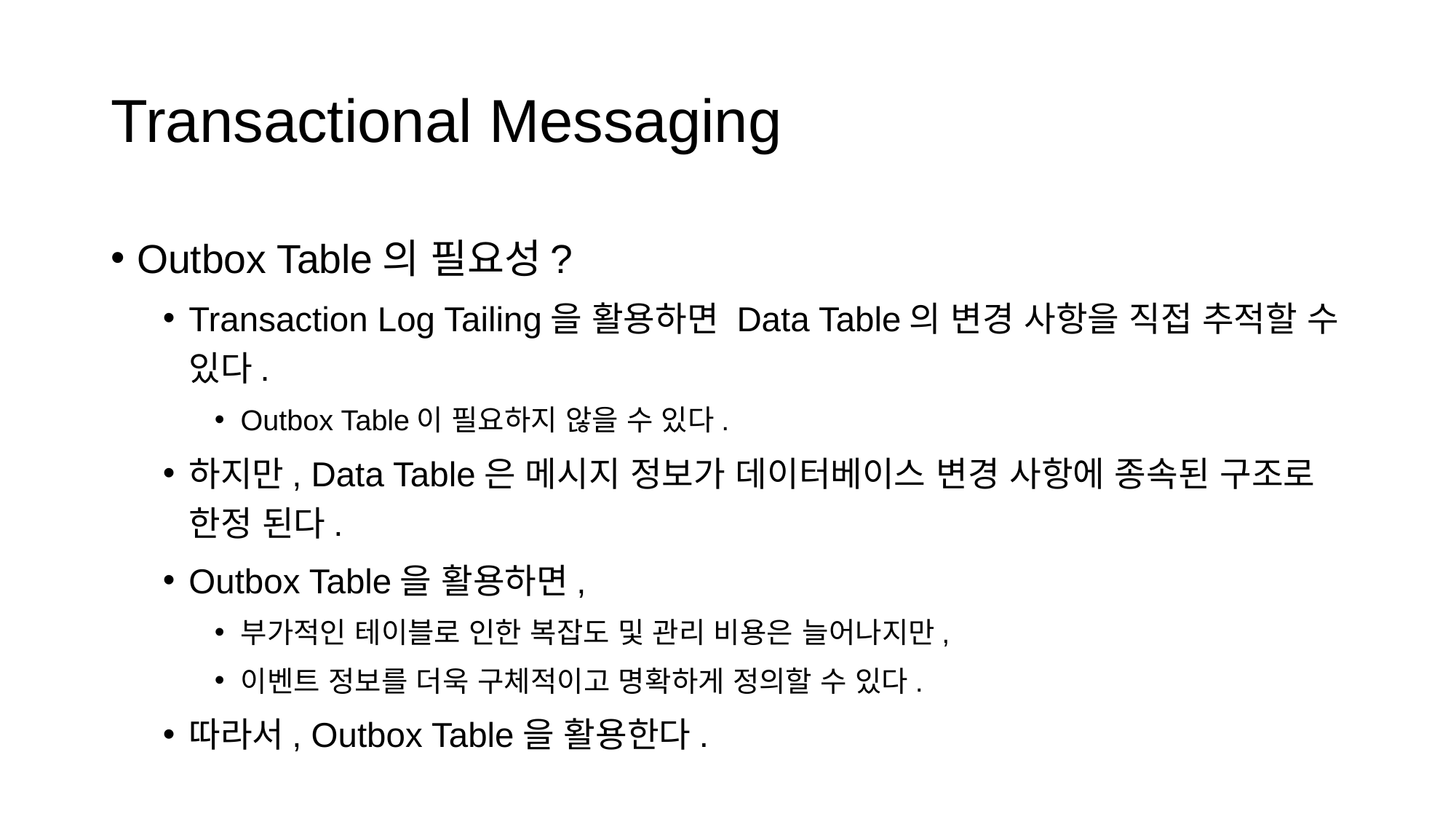

# Transactional Messaging
Outbox Table의 필요성?
Transaction Log Tailing을 활용하면 Data Table의 변경 사항을 직접 추적할 수 있다.
Outbox Table이 필요하지 않을 수 있다.
하지만, Data Table은 메시지 정보가 데이터베이스 변경 사항에 종속된 구조로 한정 된다.
Outbox Table을 활용하면,
부가적인 테이블로 인한 복잡도 및 관리 비용은 늘어나지만,
이벤트 정보를 더욱 구체적이고 명확하게 정의할 수 있다.
따라서, Outbox Table을 활용한다.